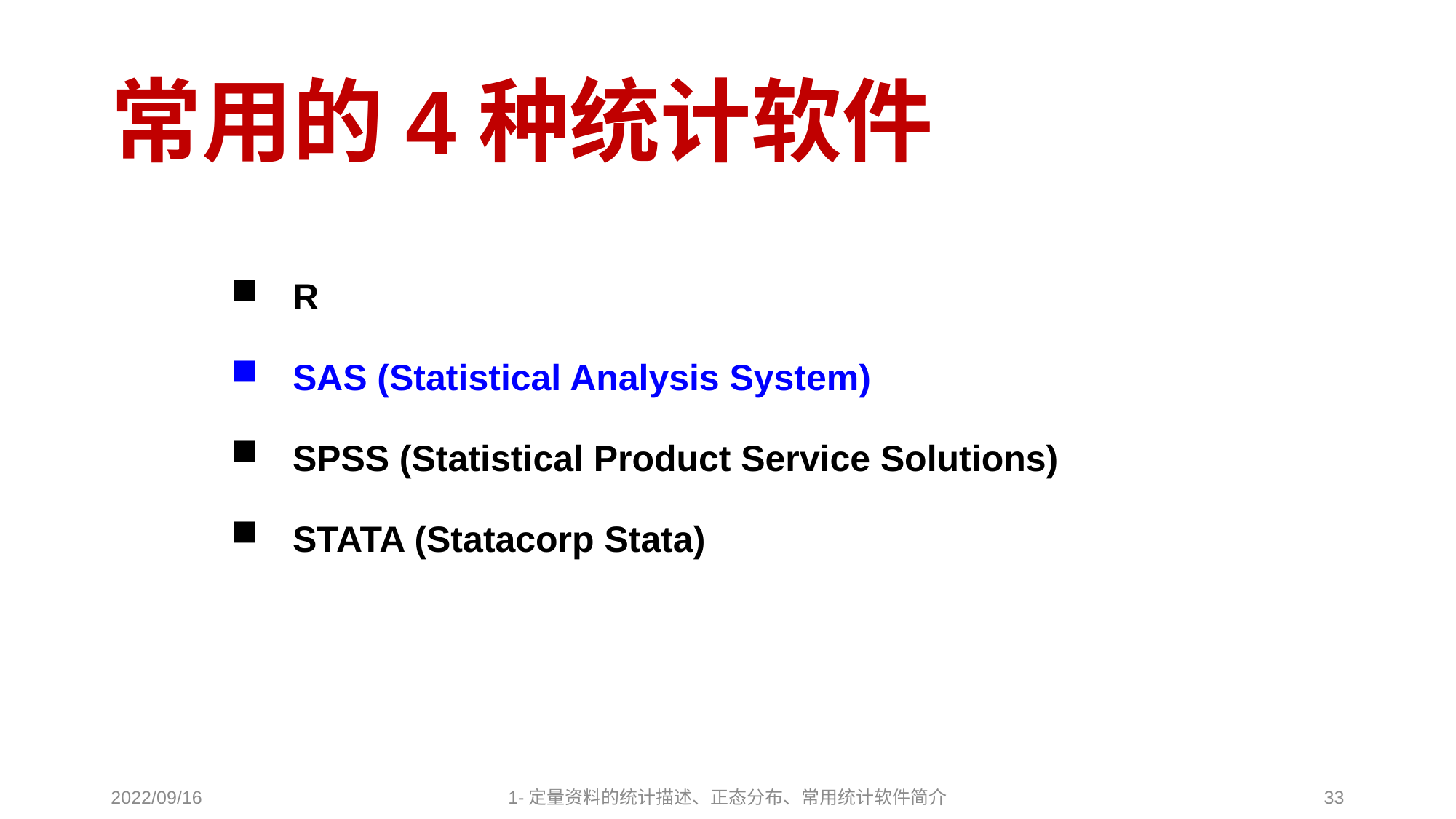

# 常用的4种统计软件
R
SAS (Statistical Analysis System)
SPSS (Statistical Product Service Solutions)
STATA (Statacorp Stata)

2022/09/16
1-定量资料的统计描述、正态分布、常用统计软件简介
33